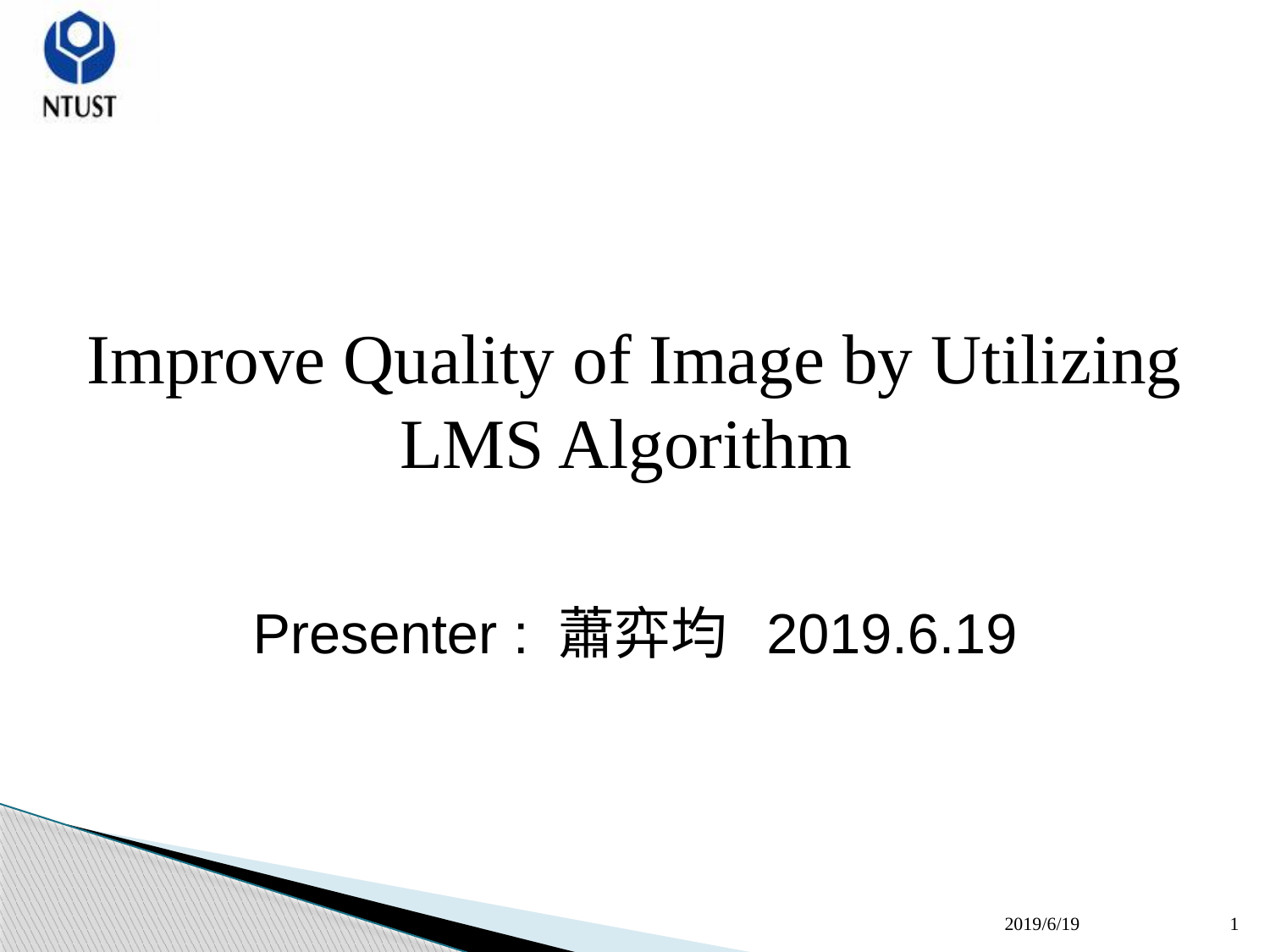

Improve Quality of Image by Utilizing LMS Algorithm

Presenter : 蕭弈均  2019.6.19
2019/6/19
1